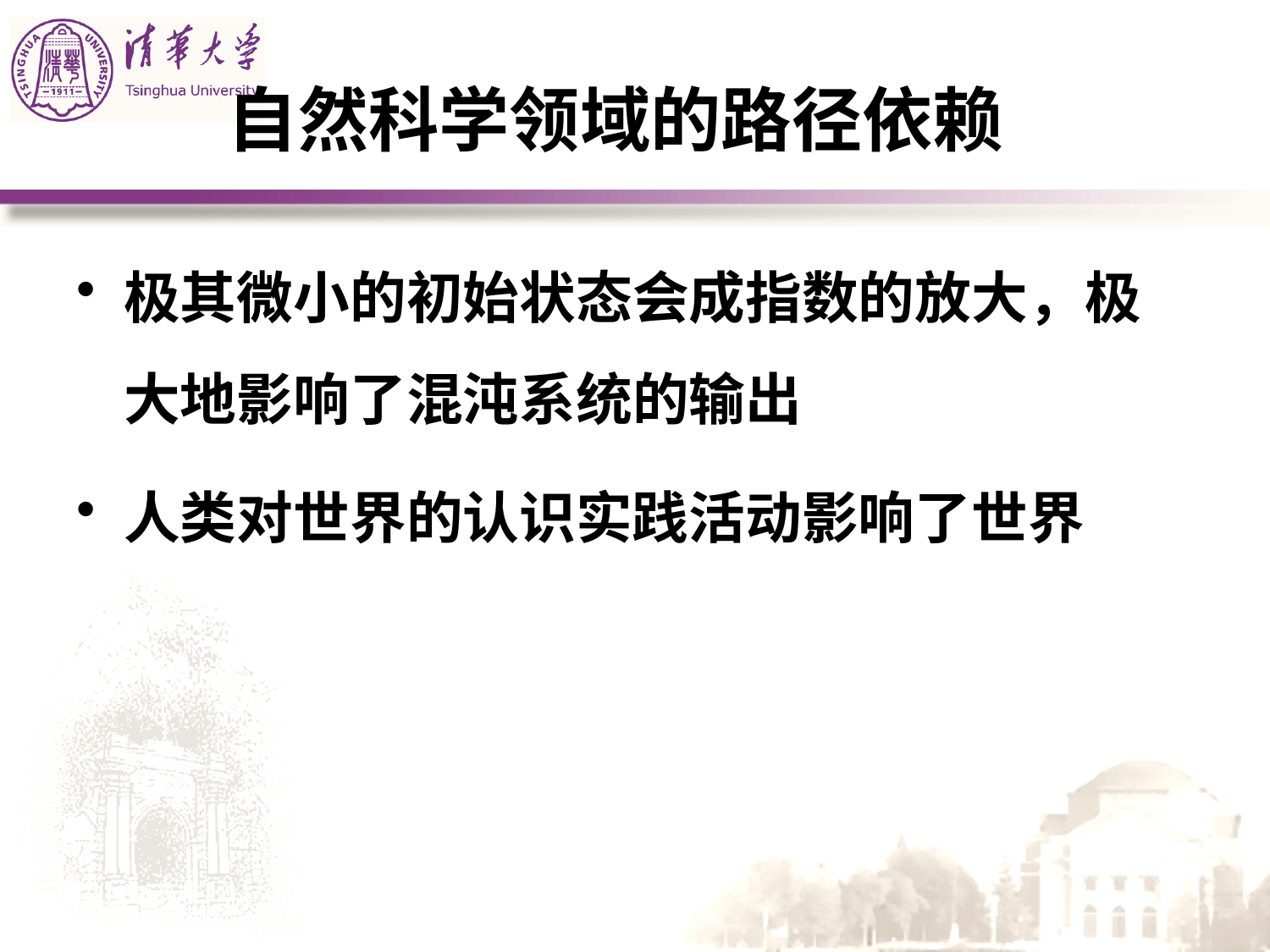

# 自然科学领域的路径依赖
极其微小的初始状态会成指数的放大，极大地影响了混沌系统的输出
人类对世界的认识实践活动影响了世界